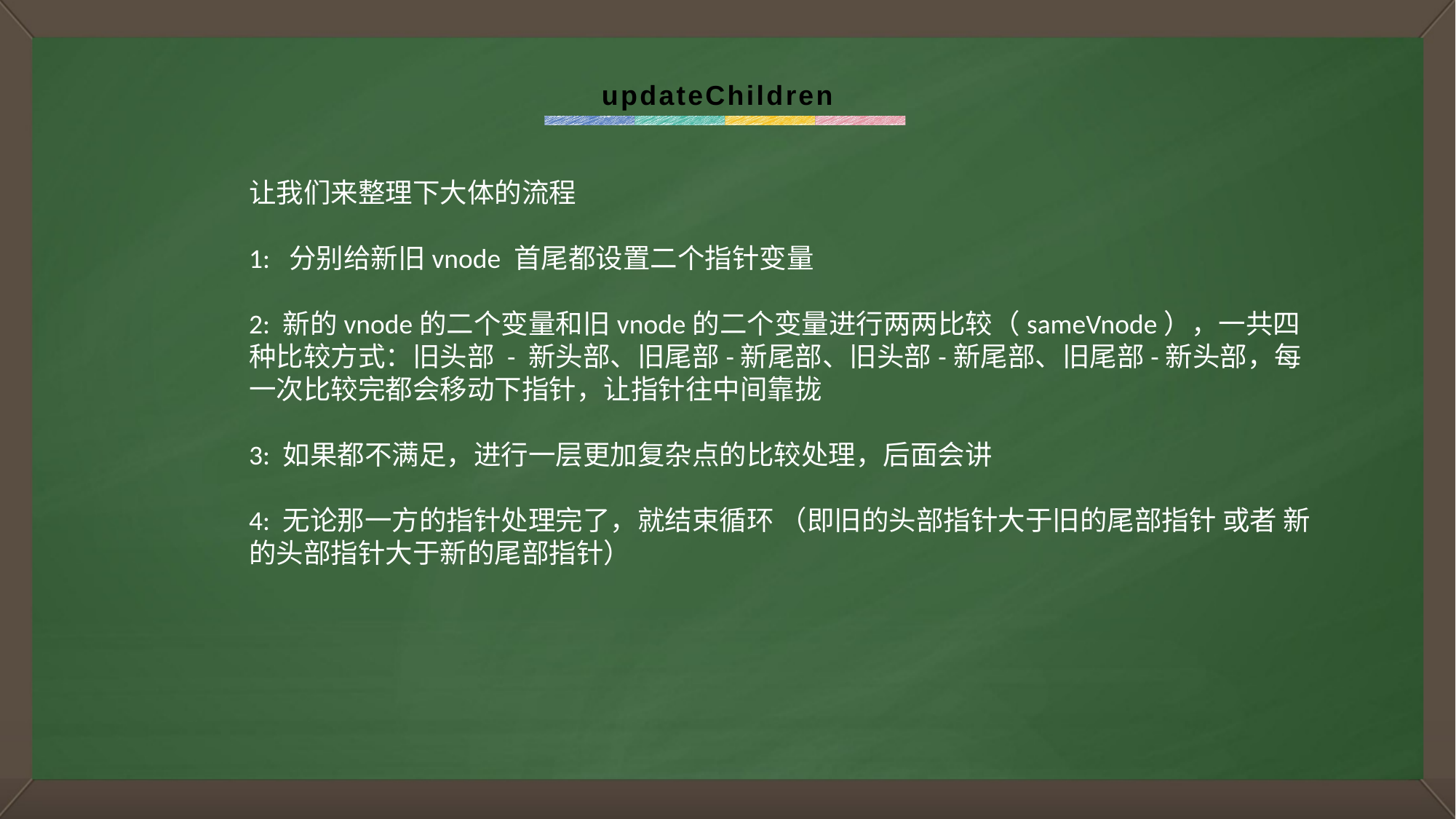

updateChildren

让我们来整理下大体的流程

1:  分别给新旧vnode 首尾都设置二个指针变量

2: 新的vnode的二个变量和旧vnode的二个变量进行两两比较（sameVnode），一共四种比较方式：旧头部 - 新头部、旧尾部-新尾部、旧头部-新尾部、旧尾部-新头部，每一次比较完都会移动下指针，让指针往中间靠拢

3: 如果都不满足，进行一层更加复杂点的比较处理，后面会讲

4: 无论那一方的指针处理完了，就结束循环 （即旧的头部指针大于旧的尾部指针 或者 新的头部指针大于新的尾部指针）